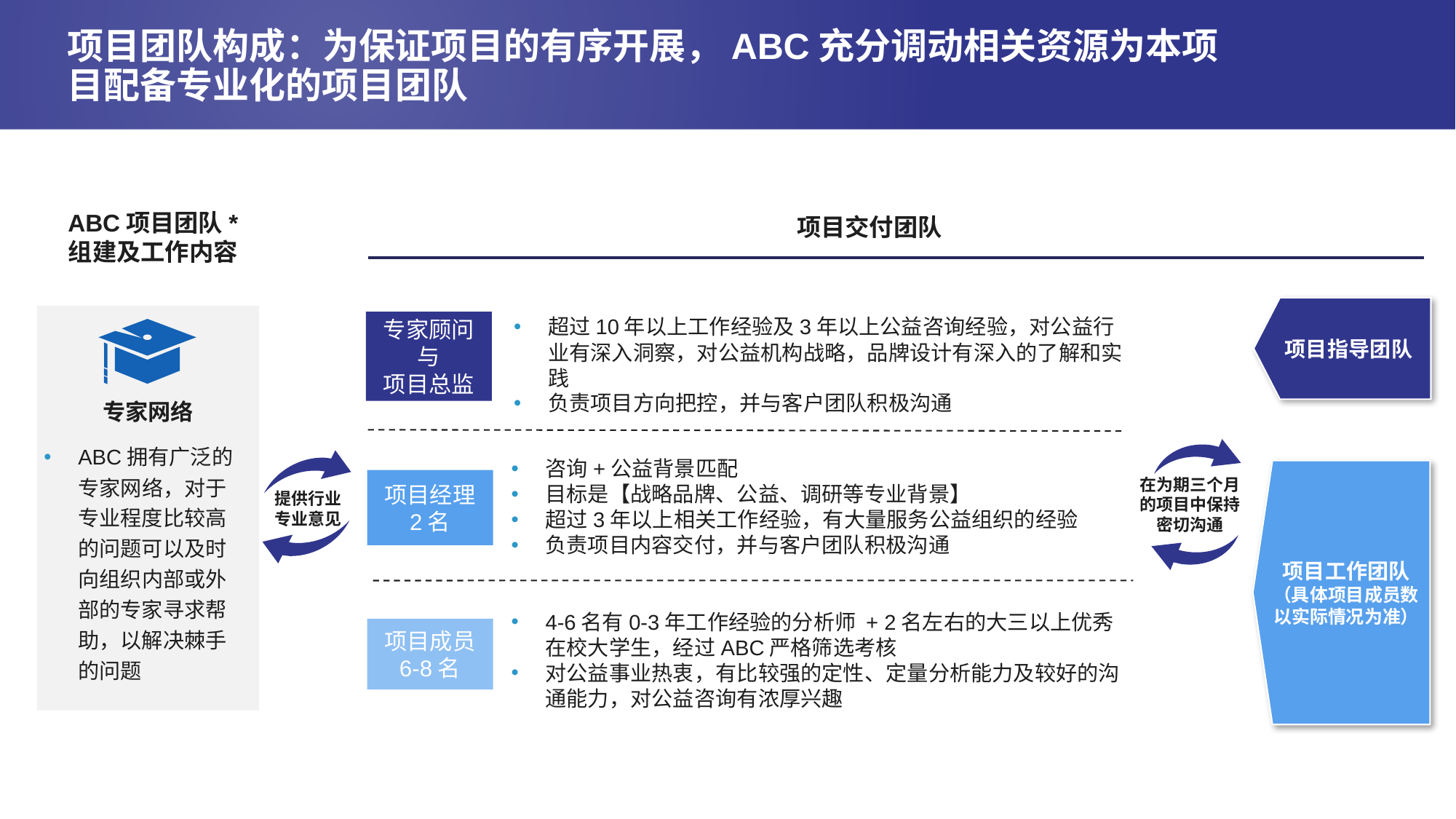

# 项目团队构成：为保证项目的有序开展，ABC充分调动相关资源为本项目配备专业化的项目团队
ABC项目团队*
组建及工作内容
项目交付团队
项目指导团队

超过10年以上工作经验及3年以上公益咨询经验，对公益行业有深入洞察，对公益机构战略，品牌设计有深入的了解和实践
负责项目方向把控，并与客户团队积极沟通
专家顾问与
项目总监

专家网络

在为期三个月的项目中保持密切沟通

ABC拥有广泛的专家网络，对于专业程度比较高的问题可以及时向组织内部或外部的专家寻求帮助，以解决棘手的问题

提供行业专业意见

咨询+公益背景匹配
目标是【战略品牌、公益、调研等专业背景】
超过3年以上相关工作经验，有大量服务公益组织的经验
负责项目内容交付，并与客户团队积极沟通
项目工作团队
（具体项目成员数以实际情况为准）
项目经理
2名
4-6名有0-3年工作经验的分析师 + 2名左右的大三以上优秀在校大学生，经过ABC严格筛选考核
对公益事业热衷，有比较强的定性、定量分析能力及较好的沟通能力，对公益咨询有浓厚兴趣
项目成员
6-8名